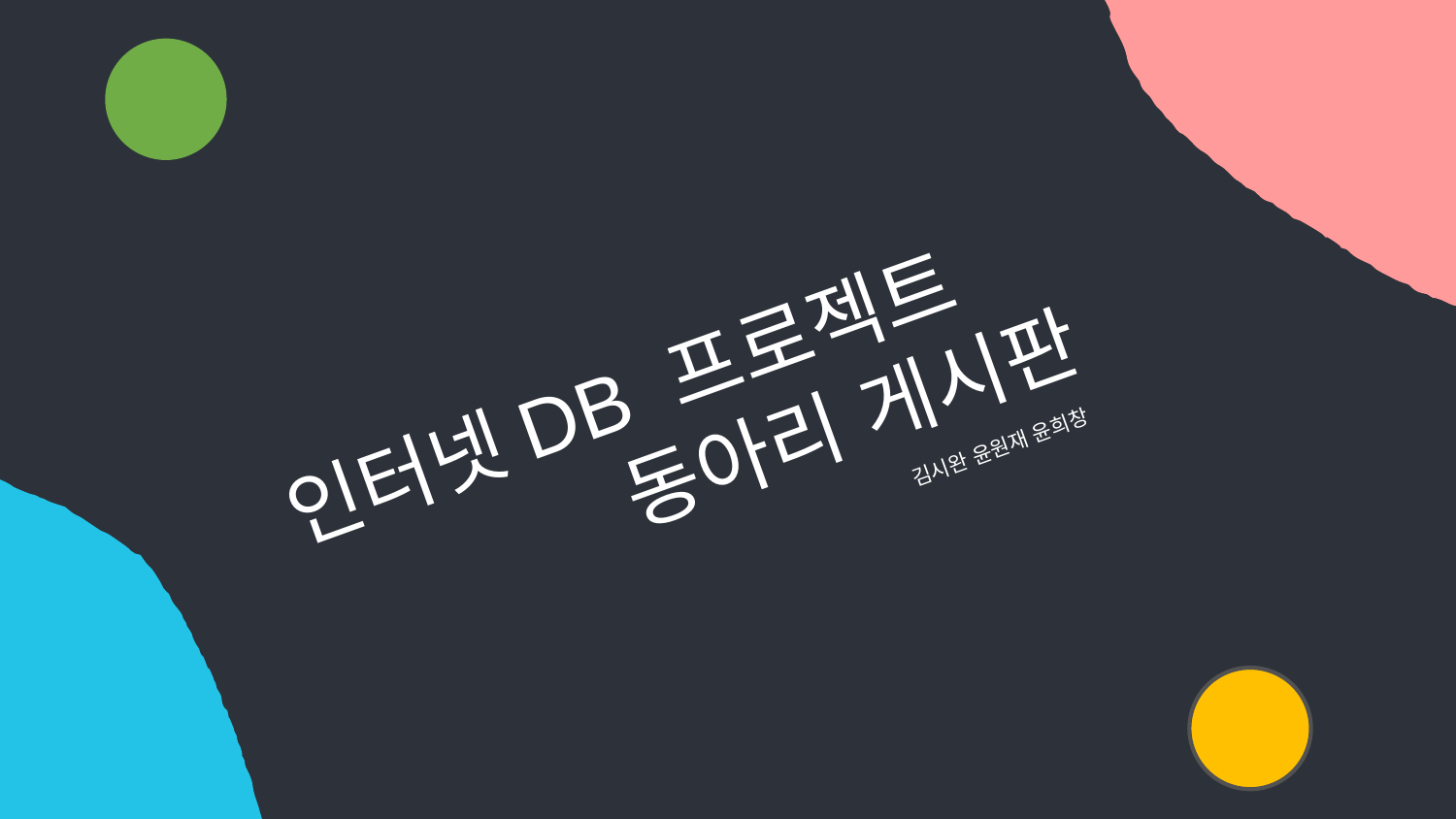

인터넷DB 프로젝트
         동아리 게시판

김시완 윤원재 윤희창